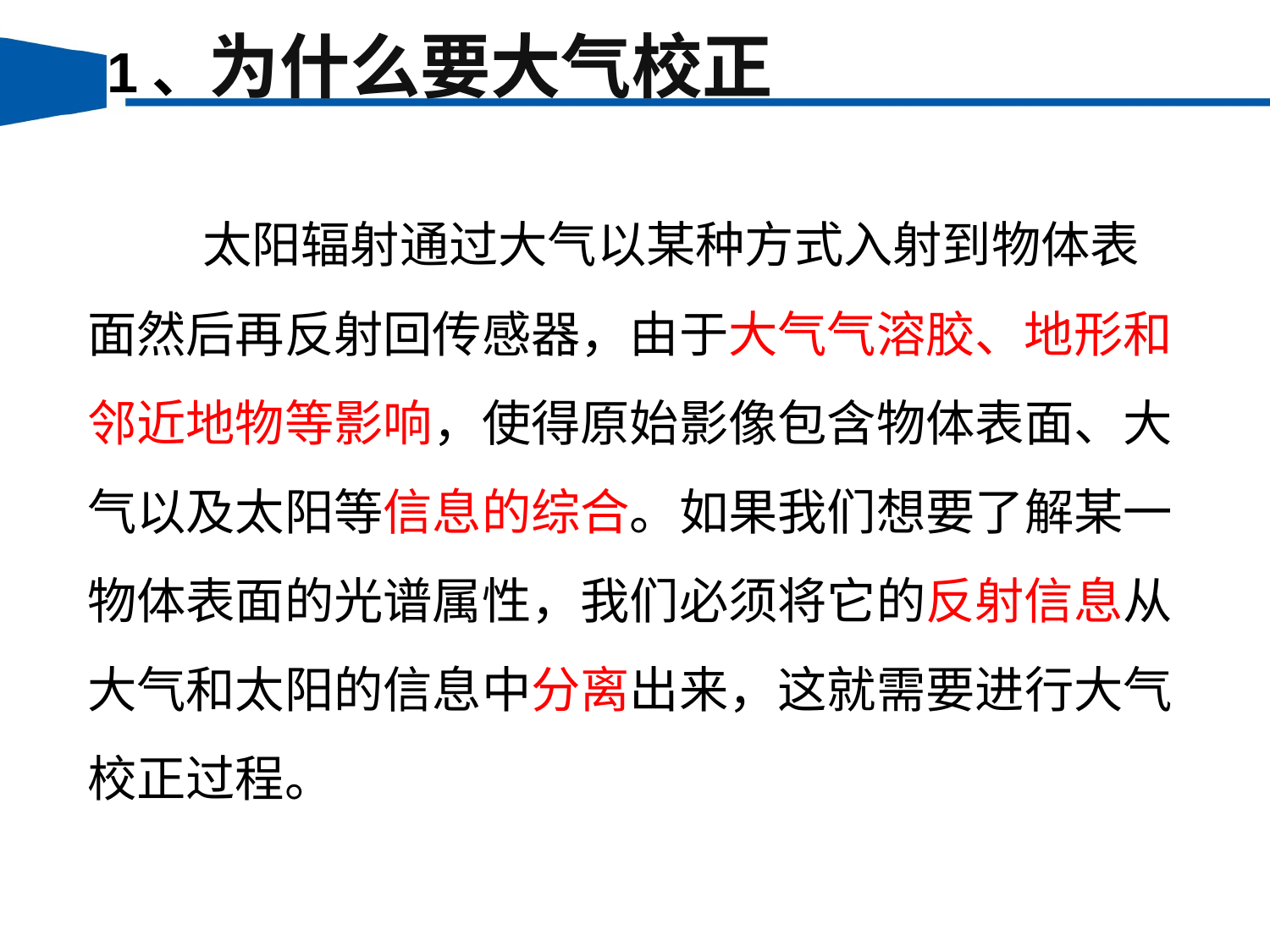

1、为什么要大气校正
        太阳辐射通过大气以某种方式入射到物体表面然后再反射回传感器，由于大气气溶胶、地形和邻近地物等影响，使得原始影像包含物体表面、大气以及太阳等信息的综合。如果我们想要了解某一物体表面的光谱属性，我们必须将它的反射信息从大气和太阳的信息中分离出来，这就需要进行大气校正过程。